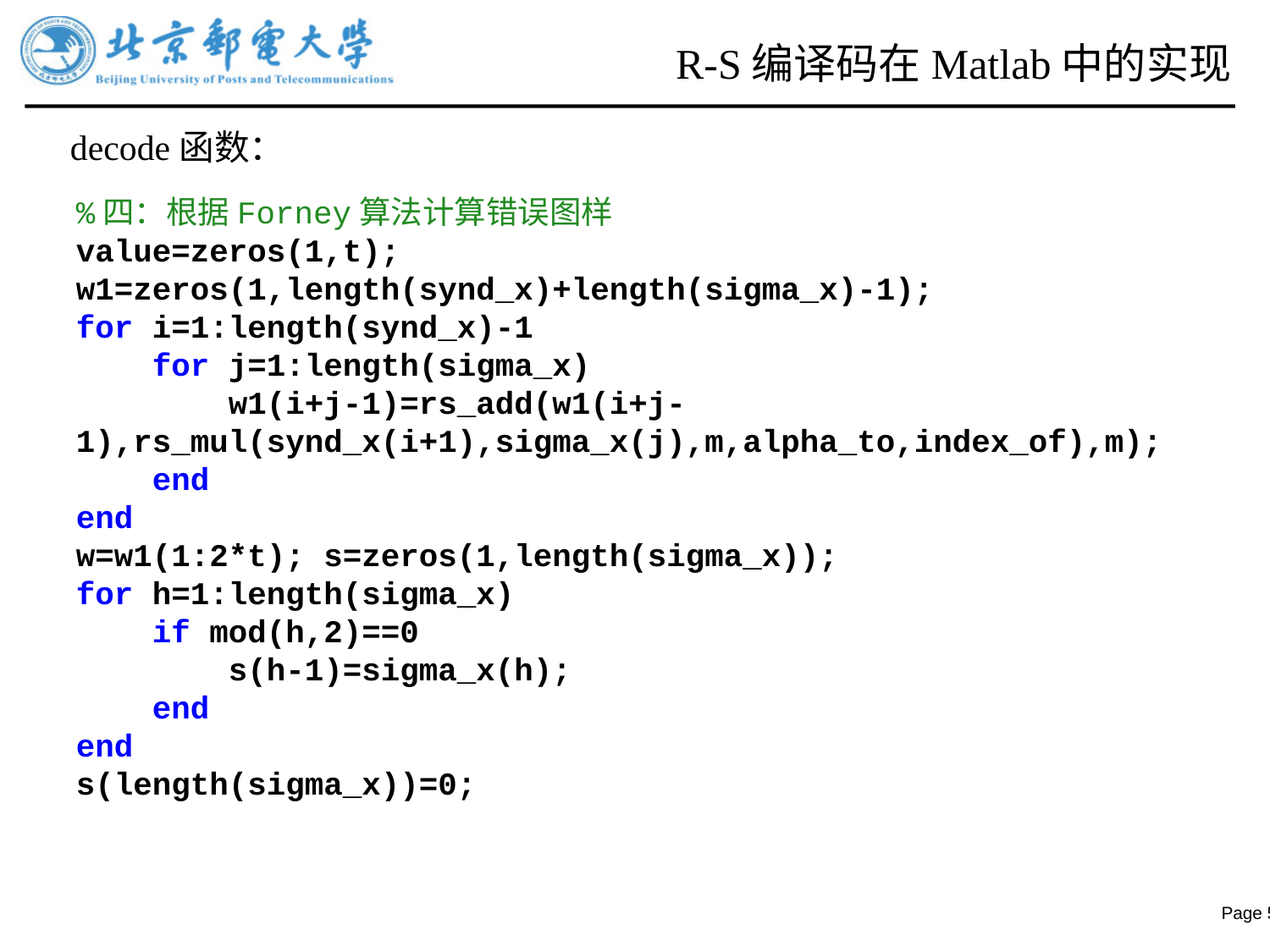

# R-S编译码在Matlab中的实现
decode函数：
%四：根据Forney算法计算错误图样
value=zeros(1,t);
w1=zeros(1,length(synd_x)+length(sigma_x)-1);
for i=1:length(synd_x)-1
    for j=1:length(sigma_x)
        w1(i+j-1)=rs_add(w1(i+j-1),rs_mul(synd_x(i+1),sigma_x(j),m,alpha_to,index_of),m);
    end
end
w=w1(1:2*t); s=zeros(1,length(sigma_x));
for h=1:length(sigma_x)
    if mod(h,2)==0
        s(h-1)=sigma_x(h);
    end
end
s(length(sigma_x))=0;